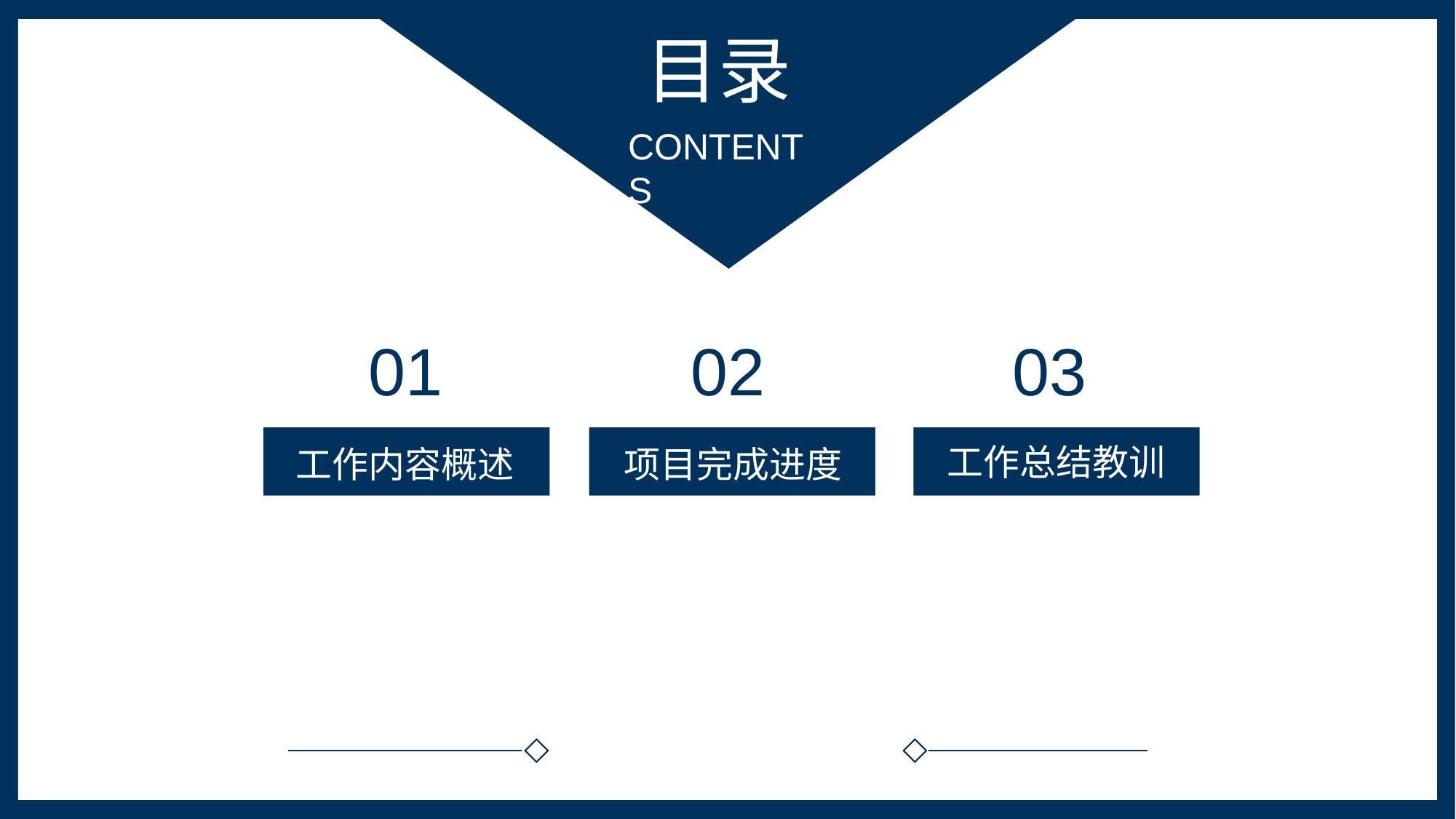

目录
CONTENTS
01
02
03

工作总结教训
工作内容概述
项目完成进度